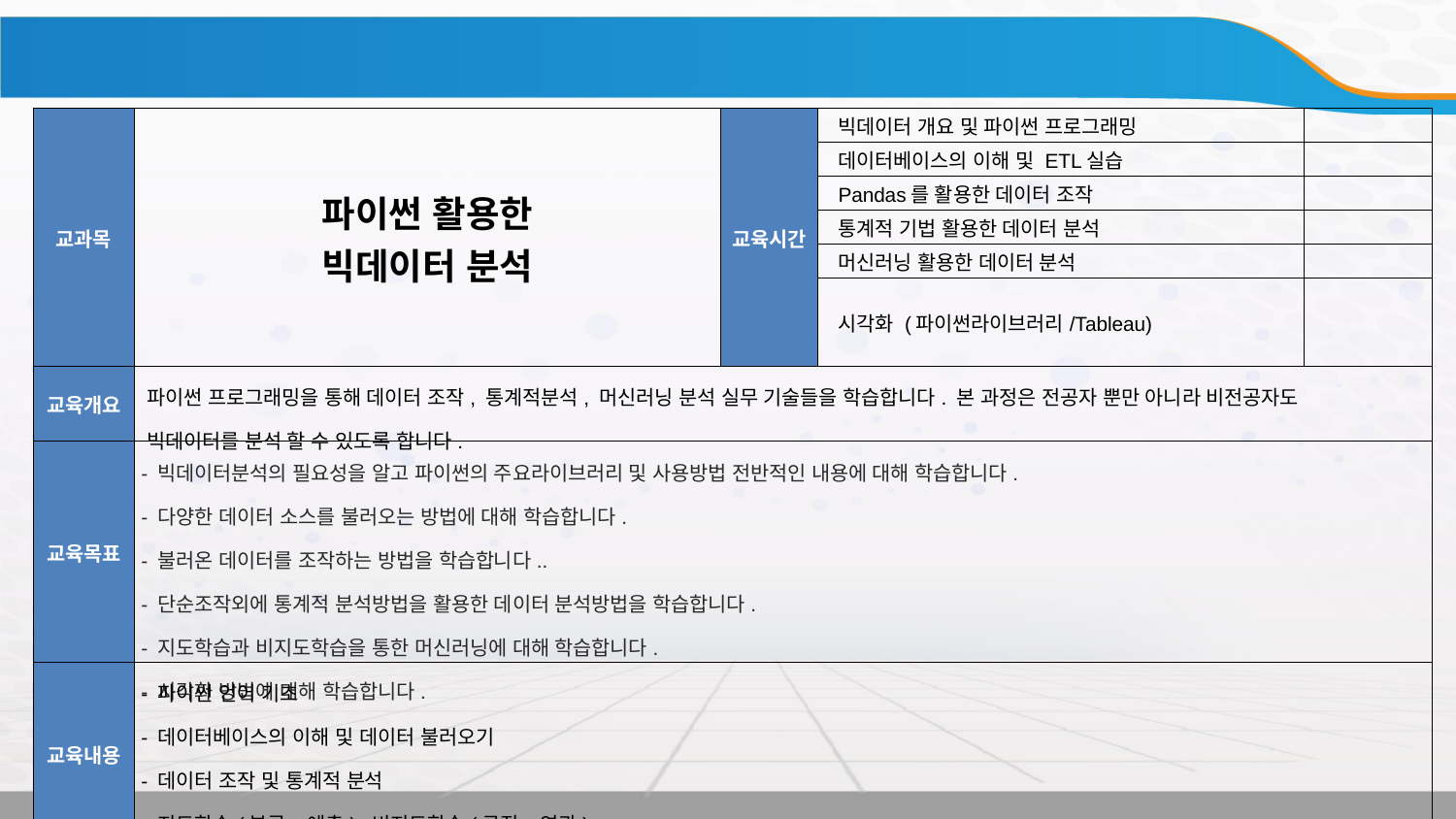

전체 교육과정 요약
| 교과목 | 파이썬 활용한 빅데이터 분석 | 교육시간 | 빅데이터 개요 및 파이썬 프로그래밍 |  |
| --- | --- | --- | --- | --- |
|  |  |  | 데이터베이스의 이해 및 ETL실습 |  |
|  |  |  | Pandas를 활용한 데이터 조작 |  |
|  |  |  | 통계적 기법 활용한 데이터 분석 |  |
|  |  |  | 머신러닝 활용한 데이터 분석 |  |
|  |  |  | 시각화 (파이썬라이브러리/Tableau) |  |
| 교육개요 | 파이썬 프로그래밍을 통해 데이터 조작, 통계적분석, 머신러닝 분석 실무 기술들을 학습합니다. 본 과정은 전공자 뿐만 아니라 비전공자도 빅데이터를 분석 할 수 있도록 합니다. |  |  |  |
| 교육목표 | - 빅데이터분석의 필요성을 알고 파이썬의 주요라이브러리 및 사용방법 전반적인 내용에 대해 학습합니다. - 다양한 데이터 소스를 불러오는 방법에 대해 학습합니다. - 불러온 데이터를 조작하는 방법을 학습합니다.. - 단순조작외에 통계적 분석방법을 활용한 데이터 분석방법을 학습합니다. - 지도학습과 비지도학습을 통한 머신러닝에 대해 학습합니다. - 시각화 방법에 대해 학습합니다. |  |  |  |
| 교육내용 | - 파이썬 언어 기초 - 데이터베이스의 이해 및 데이터 불러오기 - 데이터 조작 및 통계적 분석 - 지도학습(분류, 예측), 비지도학습(군집, 연관) - 시각화 |  |  |  |